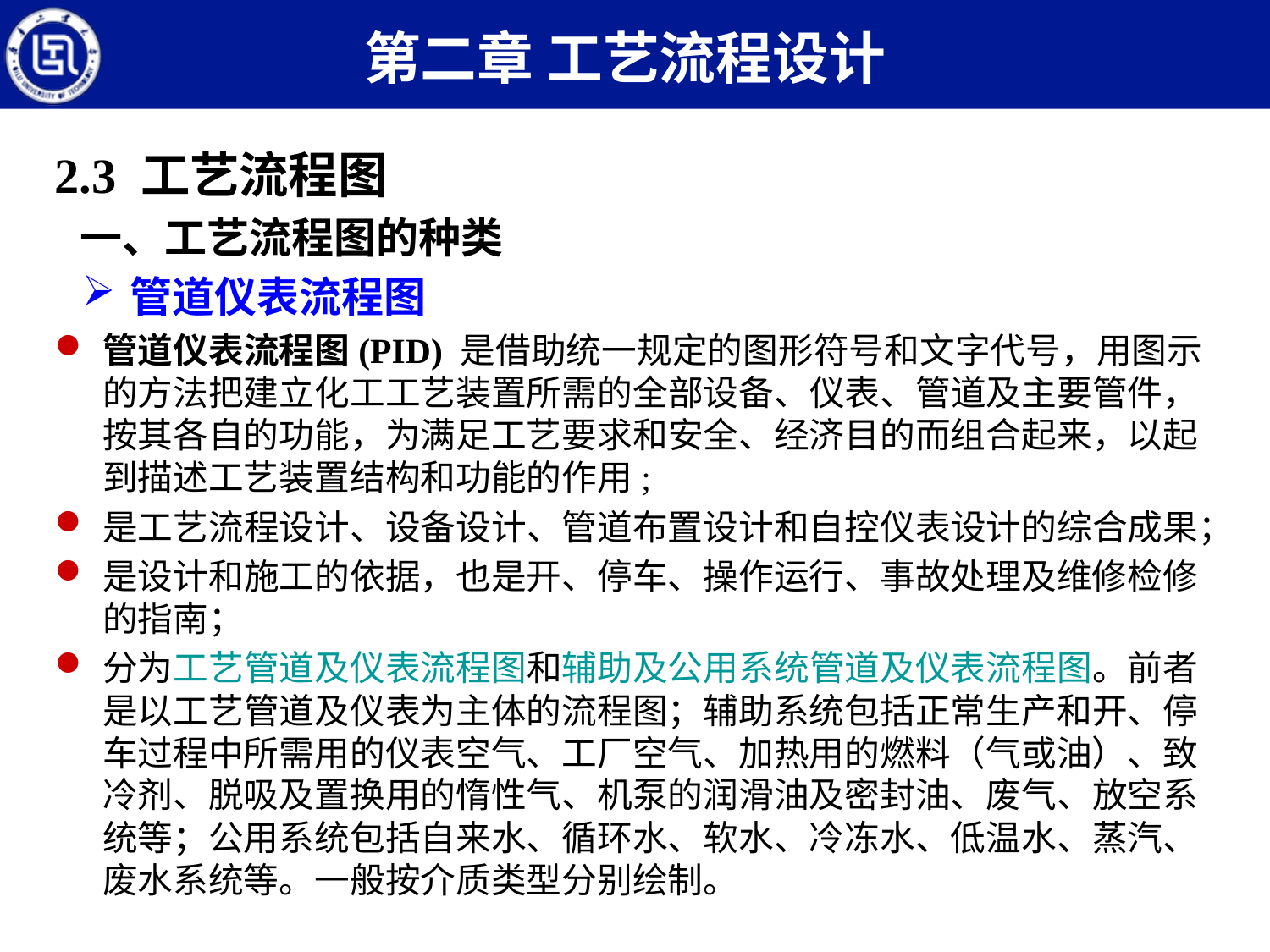

第二章 工艺流程设计
2.3 工艺流程图
一、工艺流程图的种类
管道仪表流程图
管道仪表流程图(PID) 是借助统一规定的图形符号和文字代号，用图示的方法把建立化工工艺装置所需的全部设备、仪表、管道及主要管件，按其各自的功能，为满足工艺要求和安全、经济目的而组合起来，以起到描述工艺装置结构和功能的作用;
是工艺流程设计、设备设计、管道布置设计和自控仪表设计的综合成果；
是设计和施工的依据，也是开、停车、操作运行、事故处理及维修检修的指南；
分为工艺管道及仪表流程图和辅助及公用系统管道及仪表流程图。前者是以工艺管道及仪表为主体的流程图；辅助系统包括正常生产和开、停车过程中所需用的仪表空气、工厂空气、加热用的燃料（气或油）、致冷剂、脱吸及置换用的惰性气、机泵的润滑油及密封油、废气、放空系统等；公用系统包括自来水、循环水、软水、冷冻水、低温水、蒸汽、废水系统等。一般按介质类型分别绘制。